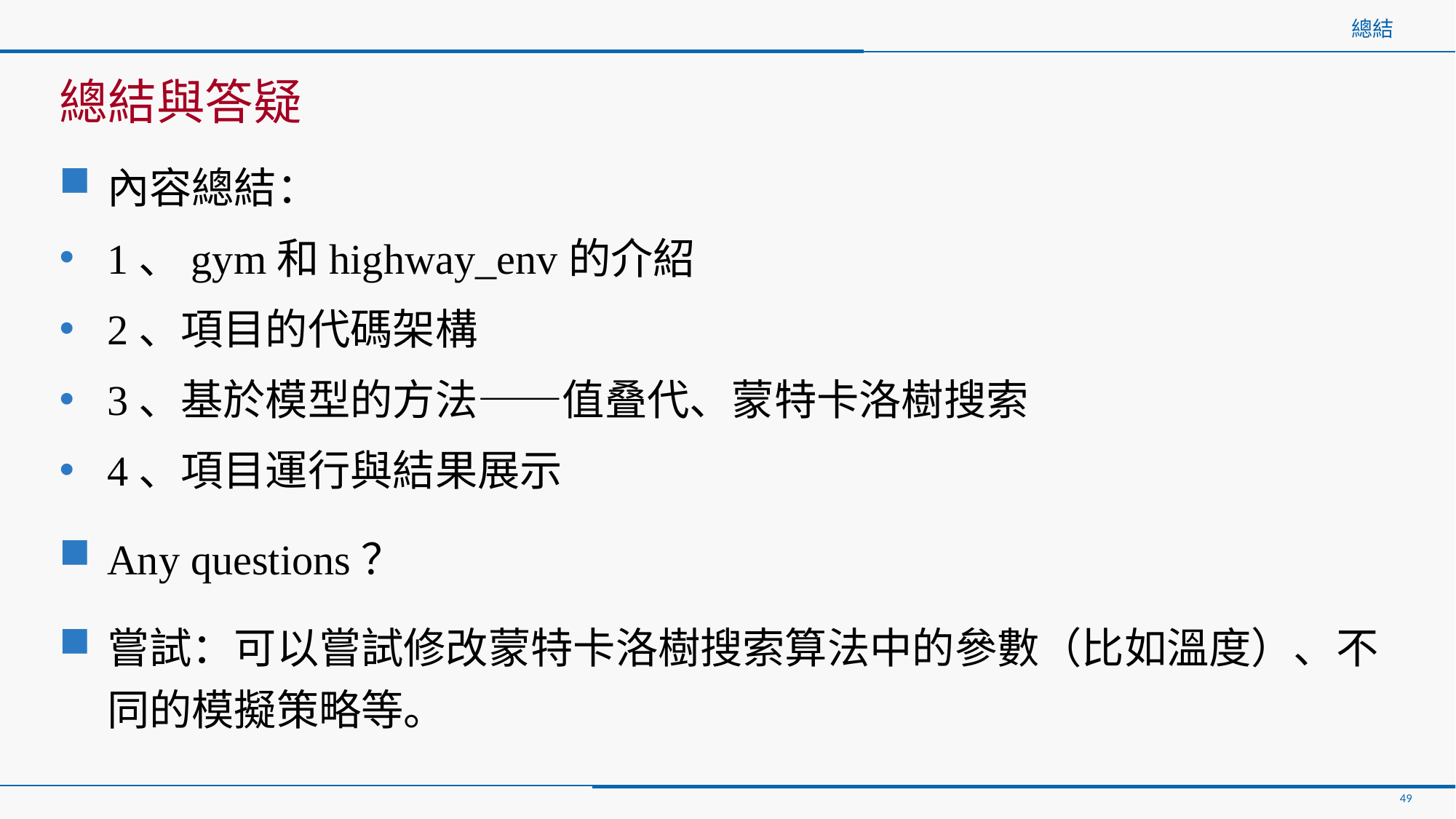

# 總結
總結與答疑
內容總結：
1、gym和highway_env的介紹
2、項目的代碼架構
3、基於模型的方法——值叠代、蒙特卡洛樹搜索
4、項目運行與結果展示
Any questions？
嘗試：可以嘗試修改蒙特卡洛樹搜索算法中的參數（比如溫度）、不同的模擬策略等。
49